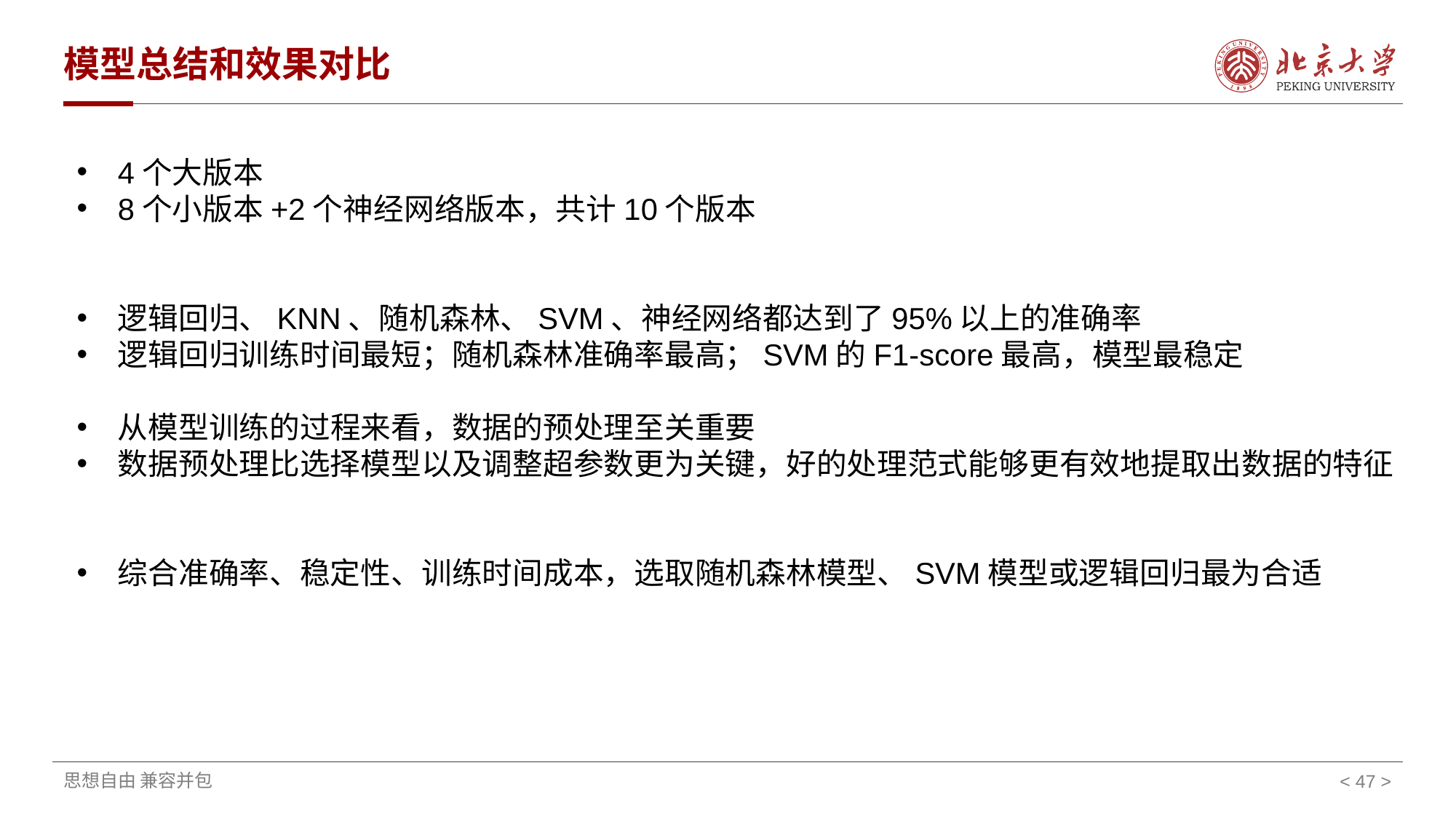

# 模型总结和效果对比
4个大版本
8个小版本+2个神经网络版本，共计10个版本

逻辑回归、KNN、随机森林、SVM、神经网络都达到了95%以上的准确率
逻辑回归训练时间最短；随机森林准确率最高；SVM的F1-score最高，模型最稳定

从模型训练的过程来看，数据的预处理至关重要
数据预处理比选择模型以及调整超参数更为关键，好的处理范式能够更有效地提取出数据的特征

综合准确率、稳定性、训练时间成本，选取随机森林模型、SVM模型或逻辑回归最为合适
< 47 >